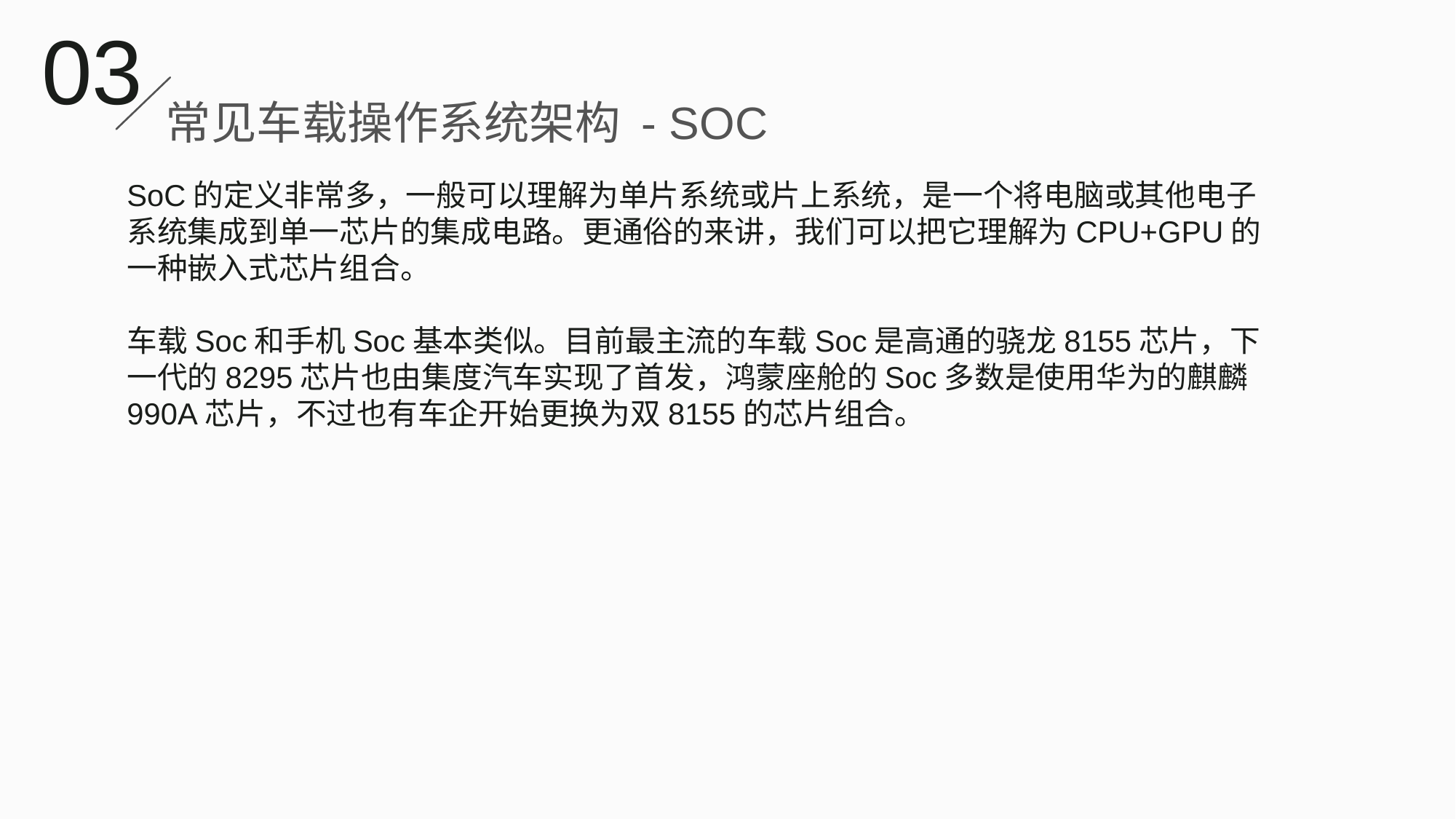

03
常见车载操作系统架构 - SOC
SoC的定义非常多，一般可以理解为单片系统或片上系统，是一个将电脑或其他电子系统集成到单一芯片的集成电路。更通俗的来讲，我们可以把它理解为CPU+GPU的一种嵌入式芯片组合。

车载Soc和手机Soc基本类似。目前最主流的车载Soc是高通的骁龙8155芯片，下一代的8295芯片也由集度汽车实现了首发，鸿蒙座舱的Soc多数是使用华为的麒麟990A芯片，不过也有车企开始更换为双8155的芯片组合。